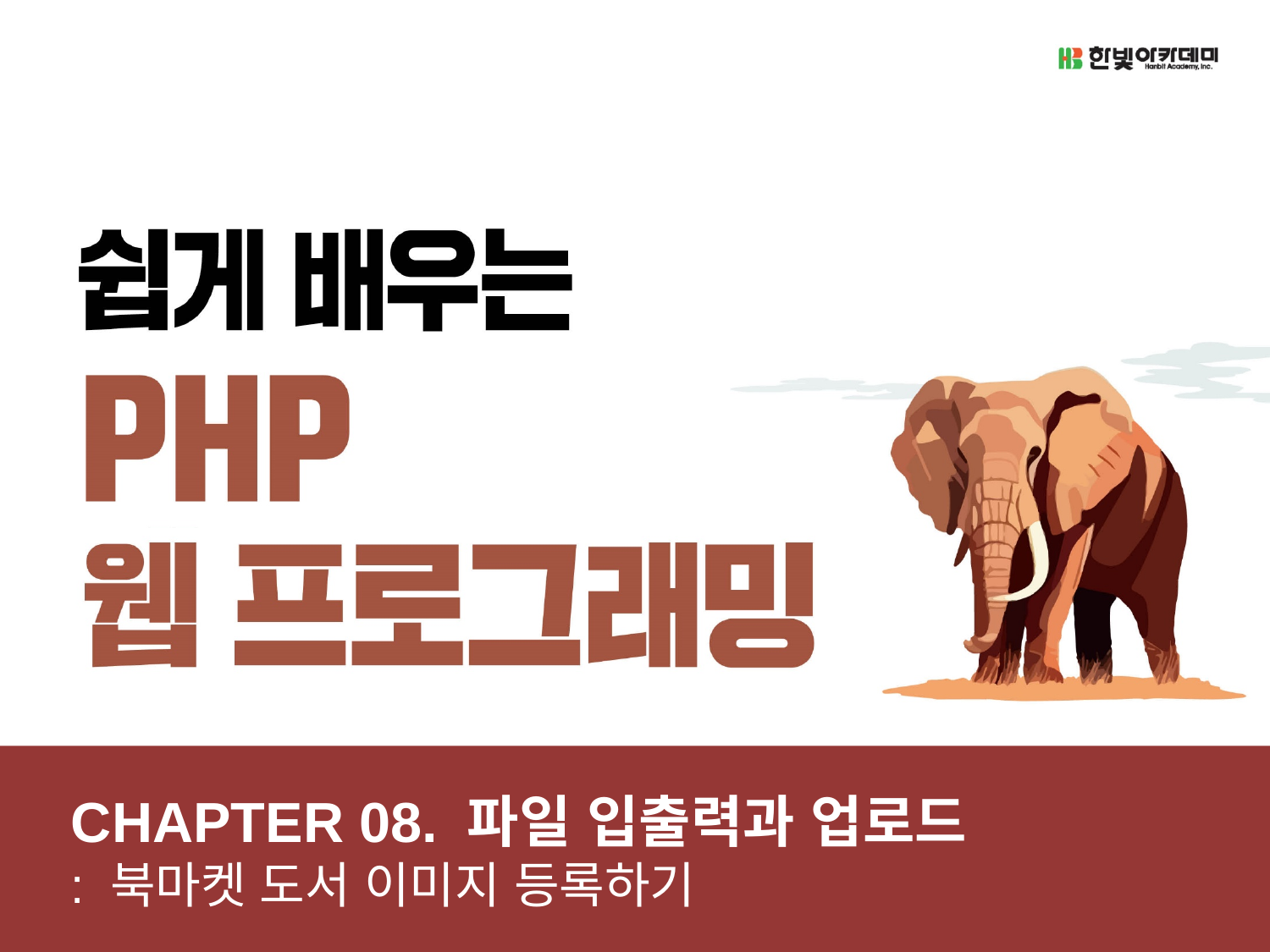

CHAPTER 08. 파일 입출력과 업로드
: 북마켓 도서 이미지 등록하기